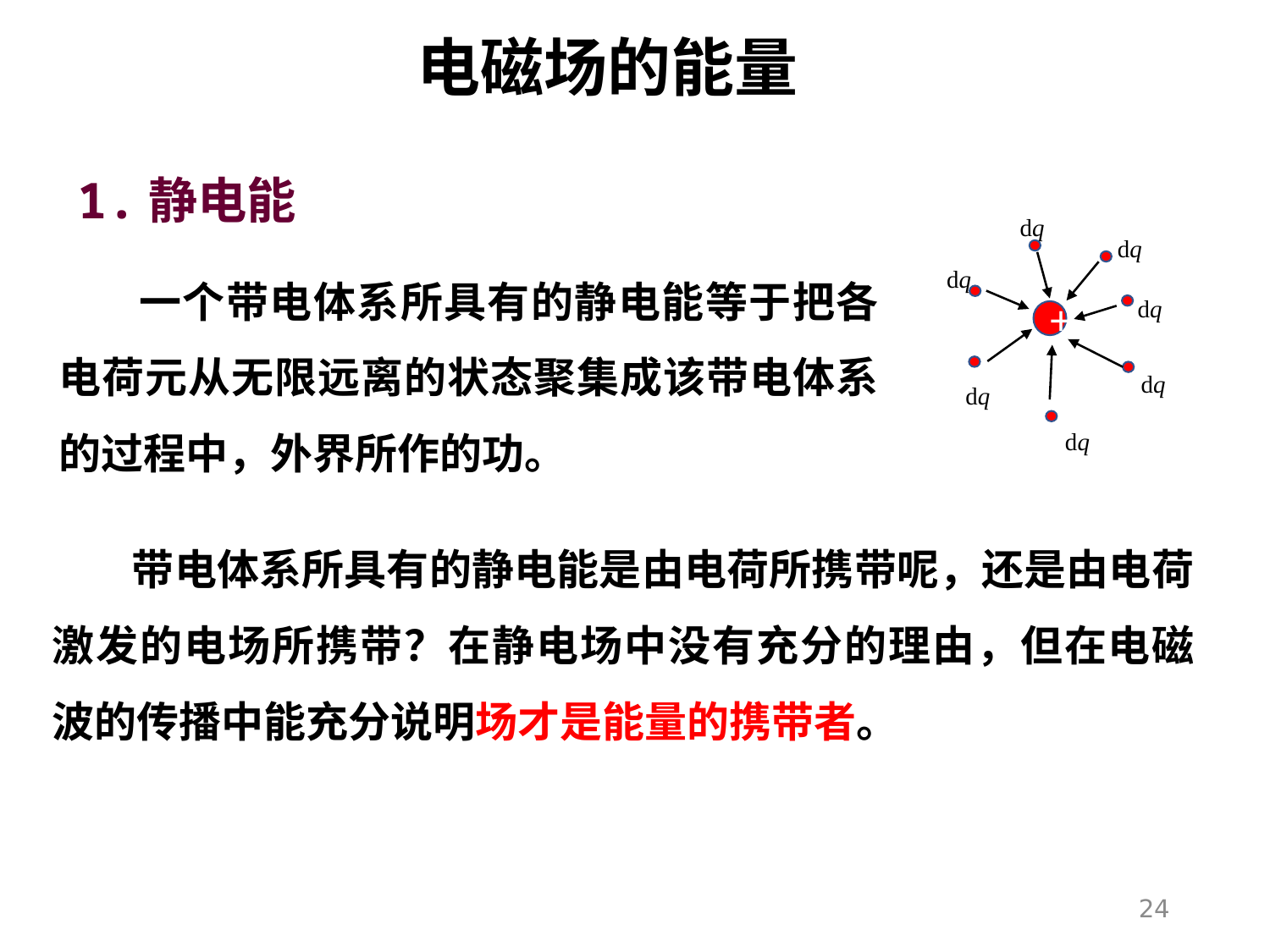

# 电磁场的能量
1.静电能
dq
dq
dq

dq

dq
dq

dq

一个带电体系所具有的静电能等于把各电荷元从无限远离的状态聚集成该带电体系的过程中，外界所作的功。
+
带电体系所具有的静电能是由电荷所携带呢，还是由电荷激发的电场所携带？在静电场中没有充分的理由，但在电磁波的传播中能充分说明场才是能量的携带者。

24